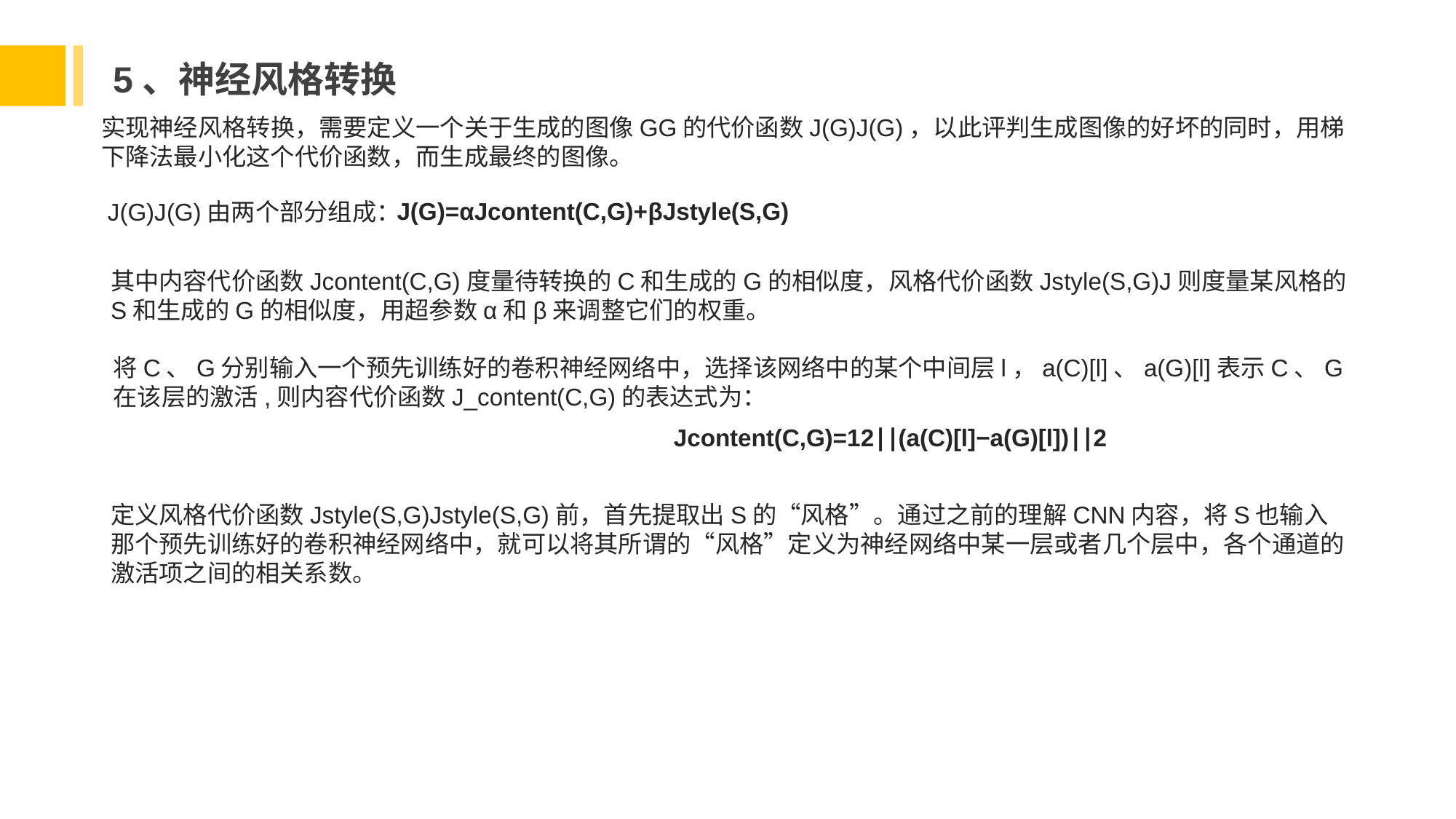

5、神经风格转换
实现神经风格转换，需要定义一个关于生成的图像GG的代价函数J(G)J(G)，以此评判生成图像的好坏的同时，用梯下降法最小化这个代价函数，而生成最终的图像。

J(G)J(G)由两个部分组成：
J(G)=αJcontent(C,G)+βJstyle(S,G)
其中内容代价函数Jcontent(C,G)度量待转换的C和生成的G的相似度，风格代价函数Jstyle(S,G)J则度量某风格的S和生成的G的相似度，用超参数α和β来调整它们的权重。
将C、G分别输入一个预先训练好的卷积神经网络中，选择该网络中的某个中间层l，a(C)[l]、a(G)[l]表示C、G在该层的激活,则内容代价函数J_content(C,G)的表达式为：
Jcontent(C,G)=12∣∣(a(C)[l]−a(G)[l])∣∣2
定义风格代价函数Jstyle(S,G)Jstyle(S,G)前，首先提取出S的“风格”。通过之前的理解CNN内容，将S也输入那个预先训练好的卷积神经网络中，就可以将其所谓的“风格”定义为神经网络中某一层或者几个层中，各个通道的激活项之间的相关系数。